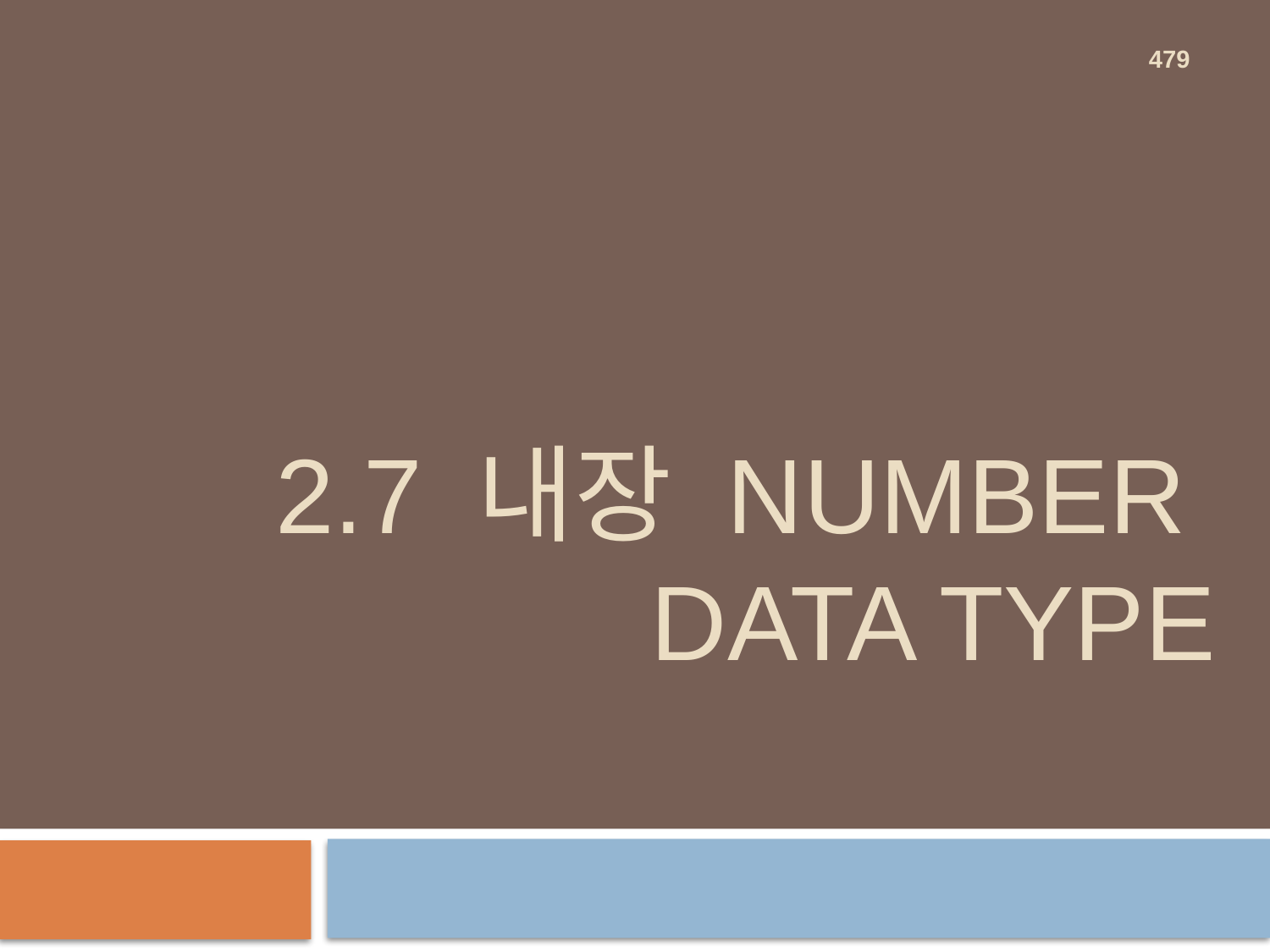

479
# 2.7 내장 number data type